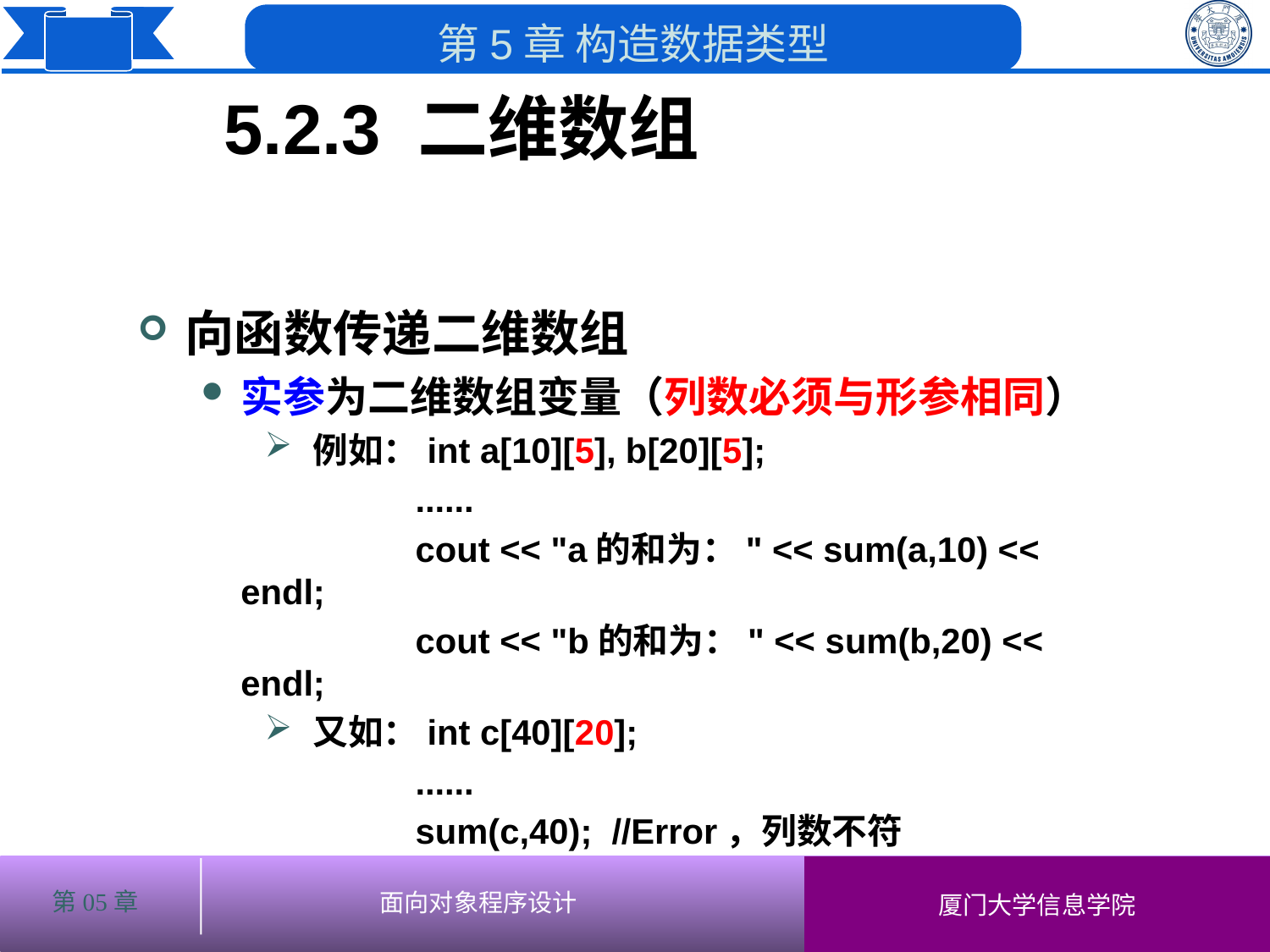

5.2.3 二维数组
# 向函数传递二维数组
实参为二维数组变量（列数必须与形参相同）
 例如：int a[10][5], b[20][5];
                      ......
                      cout << "a的和为：" << sum(a,10) << endl;
                      cout << "b的和为：" << sum(b,20) << endl;
 又如：int c[40][20];
                      ......
                      sum(c,40);  //Error，列数不符
26